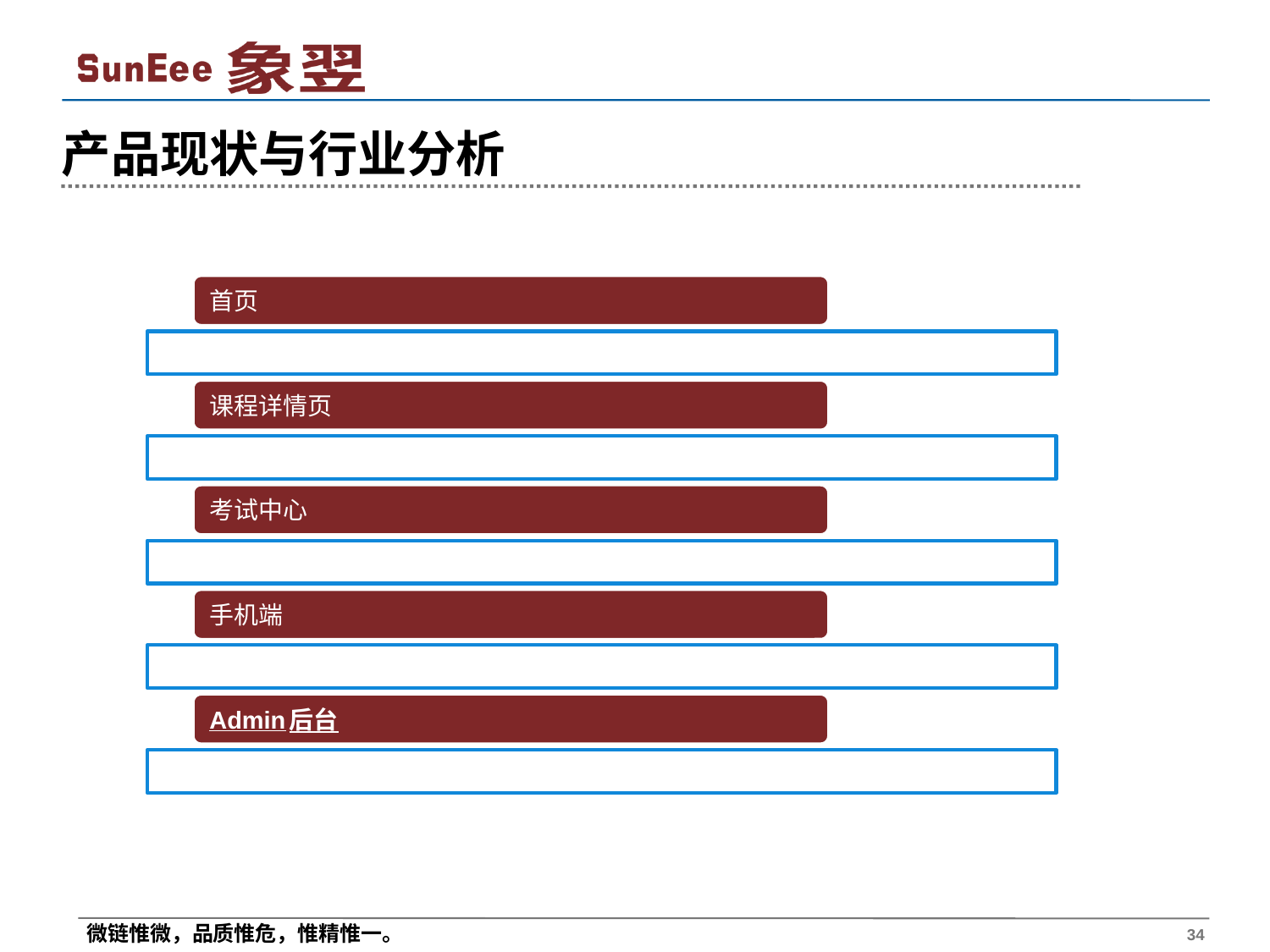

# 产品现状与行业分析
首页
课程详情页
手机端
考试中心
Admin后台
 34